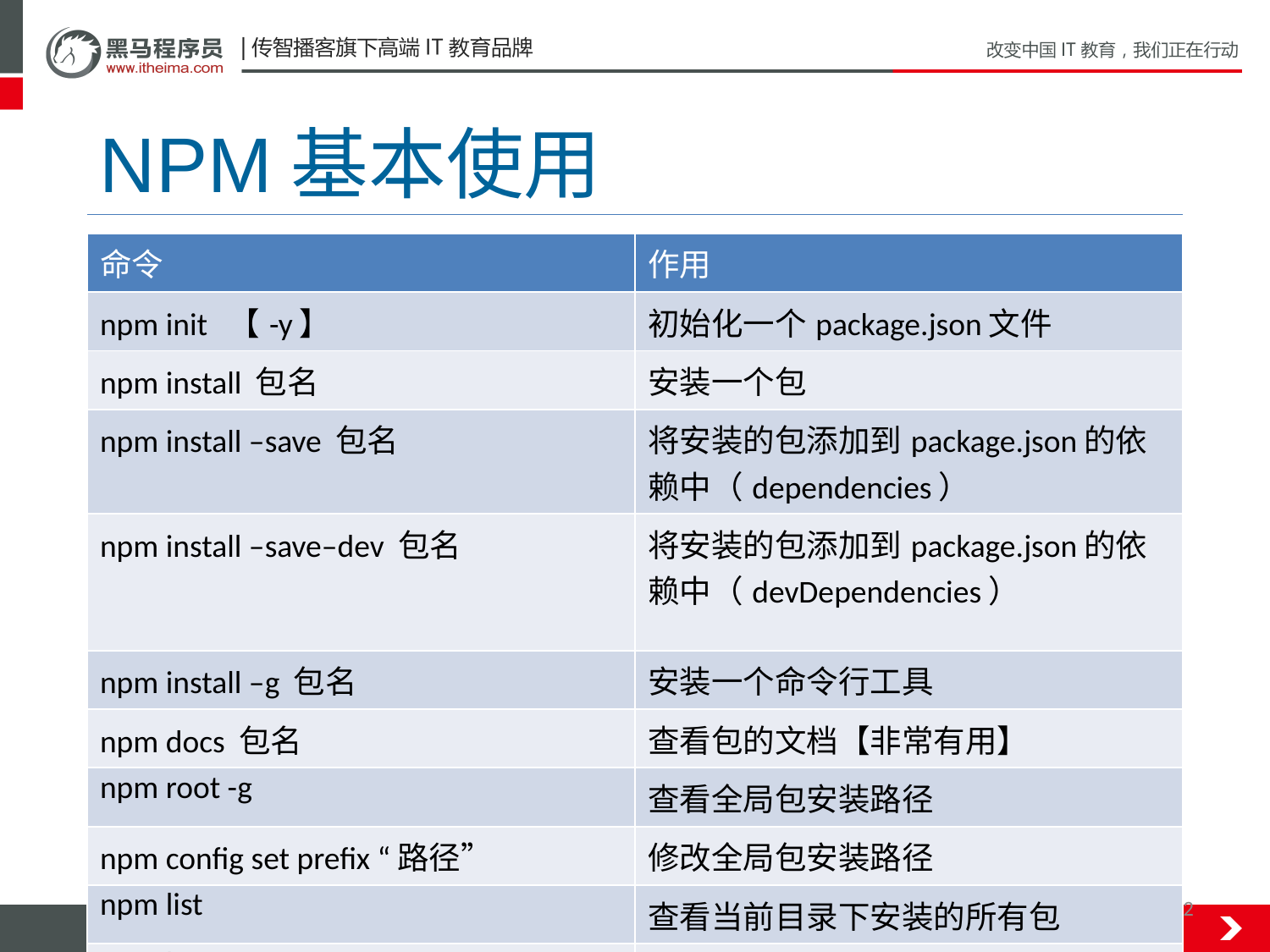

# NPM基本使用
| 命令 | 作用 |
| --- | --- |
| npm init 【-y】 | 初始化一个package.json文件 |
| npm install 包名 | 安装一个包 |
| npm install –save 包名 | 将安装的包添加到package.json的依赖中（dependencies） |
| npm install –save–dev 包名 | 将安装的包添加到package.json的依赖中（devDependencies） |
| npm install –g 包名 | 安装一个命令行工具 |
| npm docs 包名 | 查看包的文档【非常有用】 |
| npm root -g | 查看全局包安装路径 |
| npm config set prefix “路径” | 修改全局包安装路径 |
| npm list | 查看当前目录下安装的所有包 |
| npm list -g | 查看全局包的安装路径下所有的包 |
| npm uninstall 包名 | 卸载当前目录下某个包 |
| npm uninstall –g 包名 | 卸载全局安装路径下的某个包 |
| npm update 包名 | 更新当前目录下某个包 |
| npm update –g 包名 | 更新某个全局工具包 |
| npm update | 更新当前目录下安装的所有包 |
| npm update –g | 更新全局所有的工具包 |
52